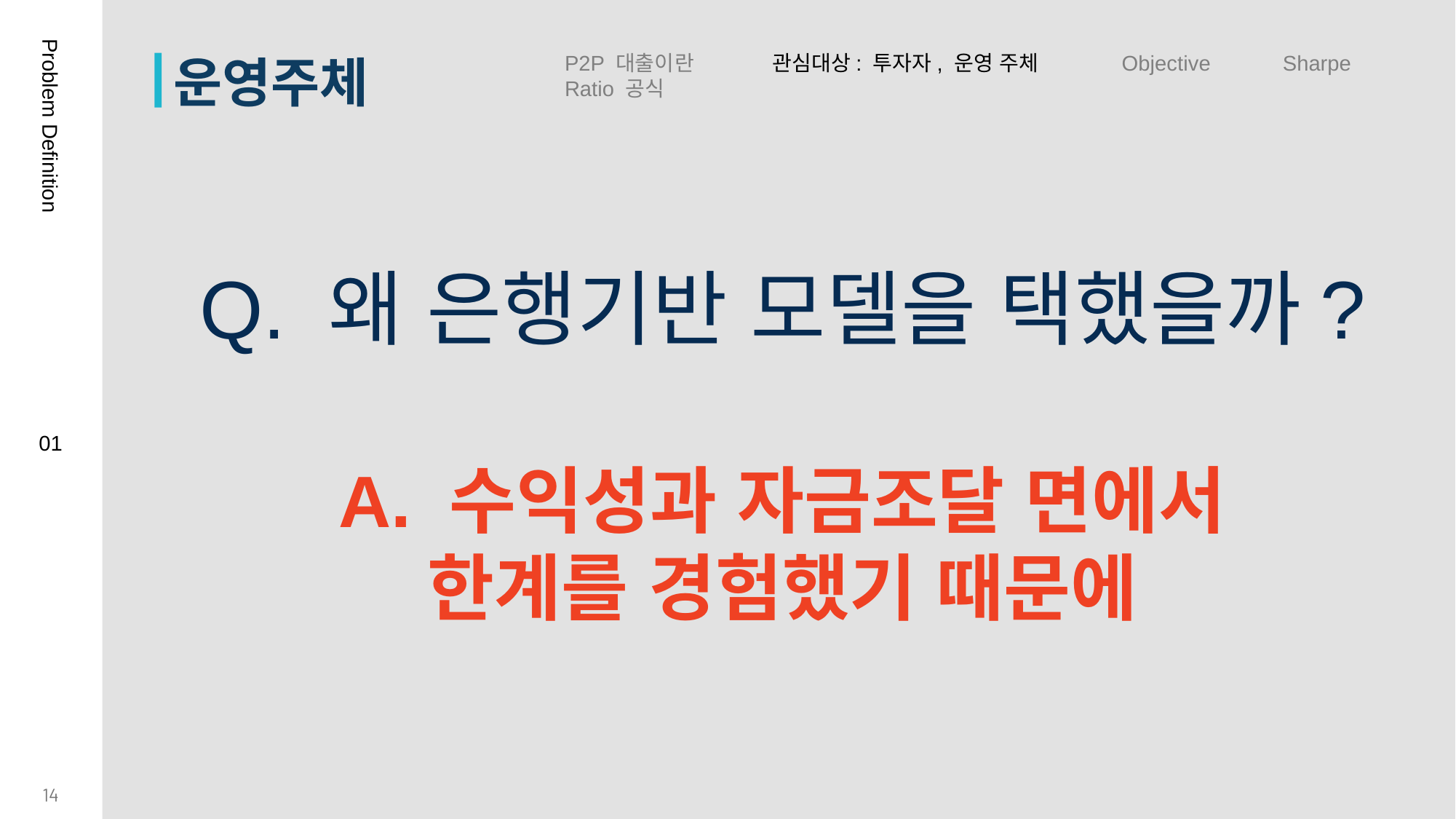

운영주체
P2P 대출이란             관심대상: 투자자, 운영 주체             Objective            Sharpe Ratio 공식

Problem Definition
Q. 왜 은행기반 모델을 택했을까?
01
A. 수익성과 자금조달 면에서
한계를 경험했기 때문에
14